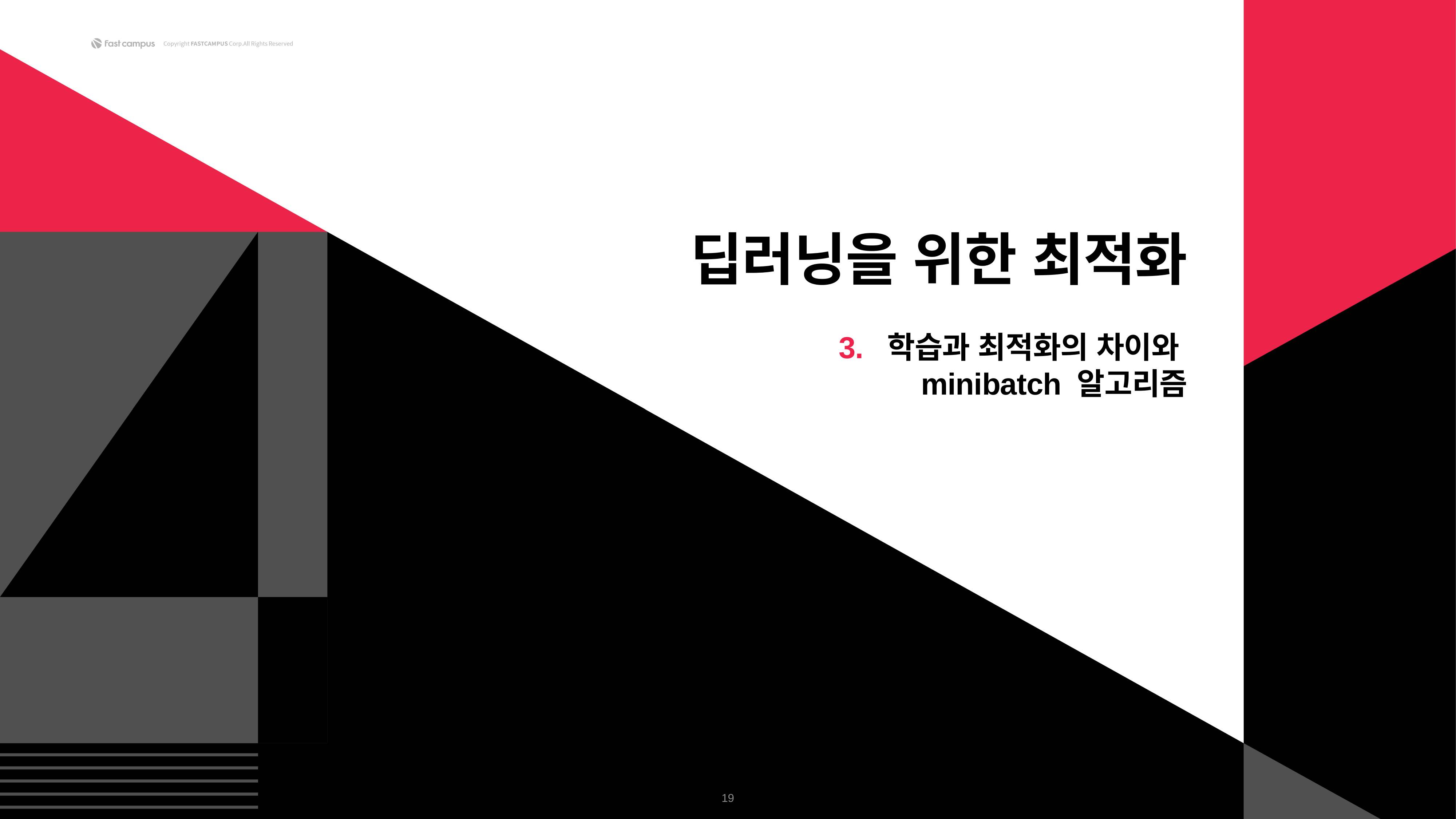

딥러닝을 위한 최적화

3.  학습과 최적화의 차이와
minibatch 알고리즘
19